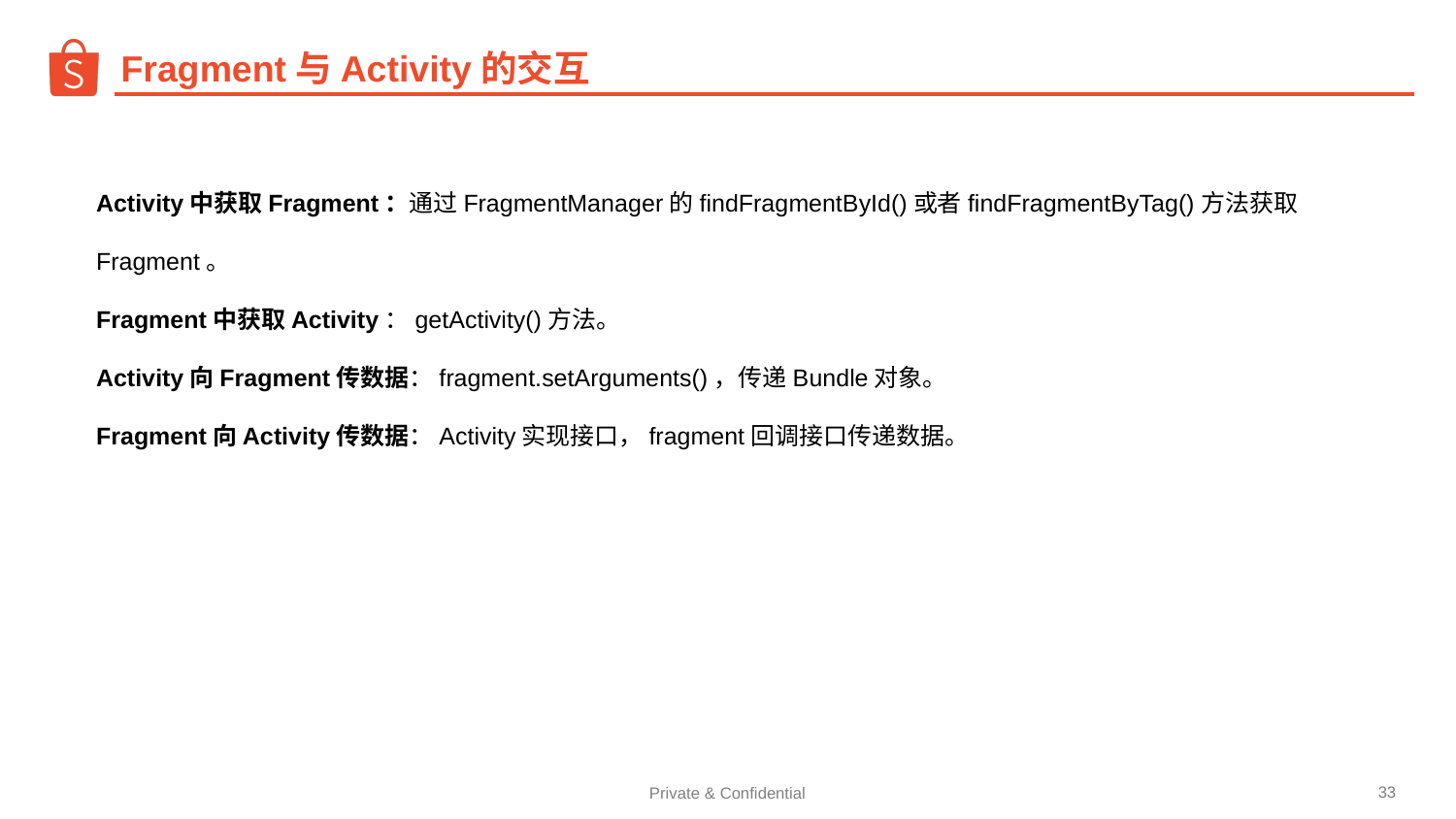

# Fragment与Activity的交互
Activity中获取Fragment：通过FragmentManager的findFragmentById()或者findFragmentByTag()方法获取Fragment。
Fragment中获取Activity：getActivity()方法。
Activity向Fragment传数据：fragment.setArguments()，传递Bundle对象。
Fragment向Activity传数据：Activity实现接口，fragment回调接口传递数据。
简介
33